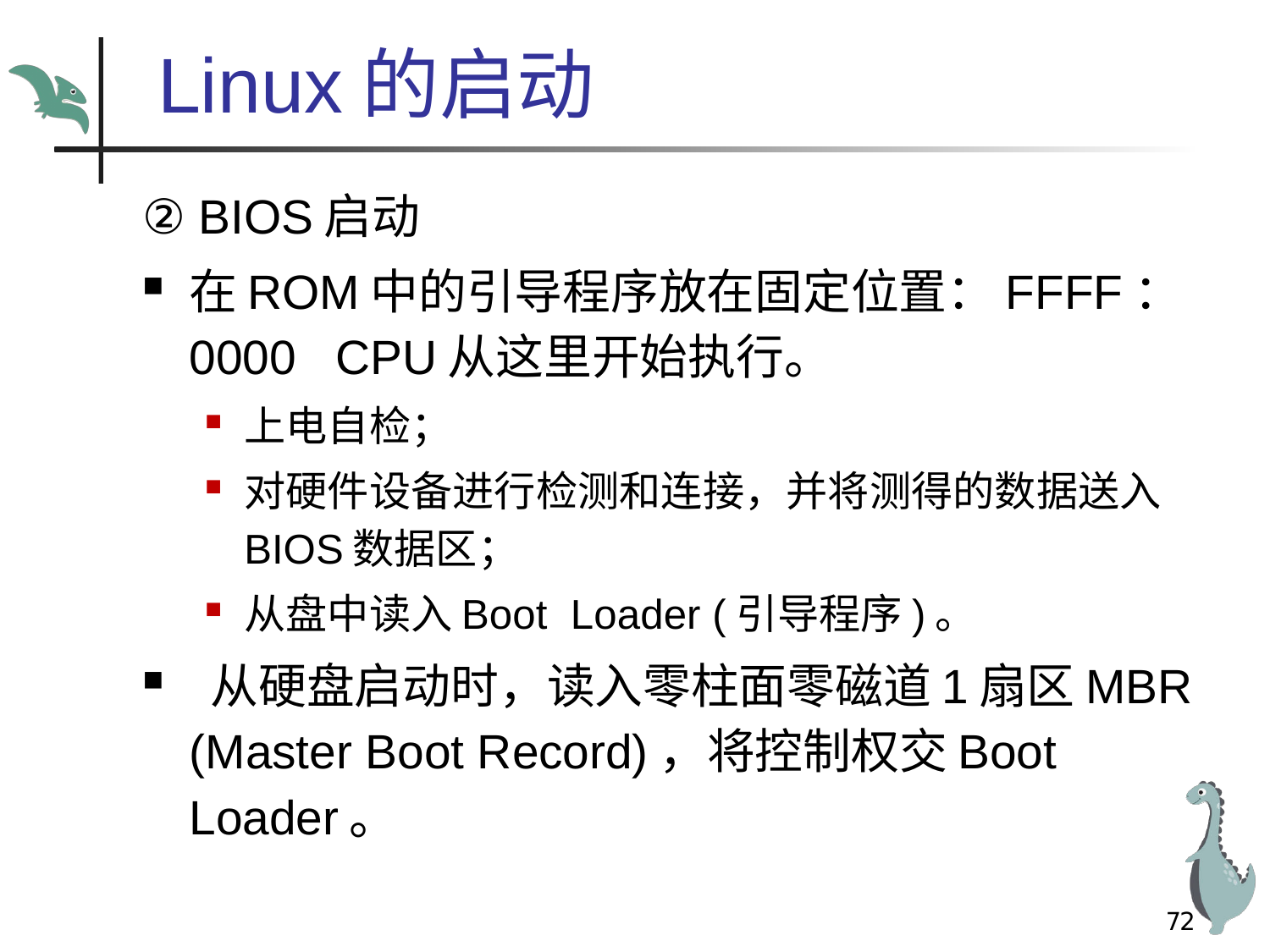

# Linux的启动
② BIOS启动
在ROM中的引导程序放在固定位置：FFFF：0000   CPU从这里开始执行。
上电自检；
对硬件设备进行检测和连接，并将测得的数据送入BIOS数据区；
从盘中读入Boot  Loader (引导程序)。
 从硬盘启动时，读入零柱面零磁道1扇区MBR (Master Boot Record)，将控制权交Boot  Loader。

72